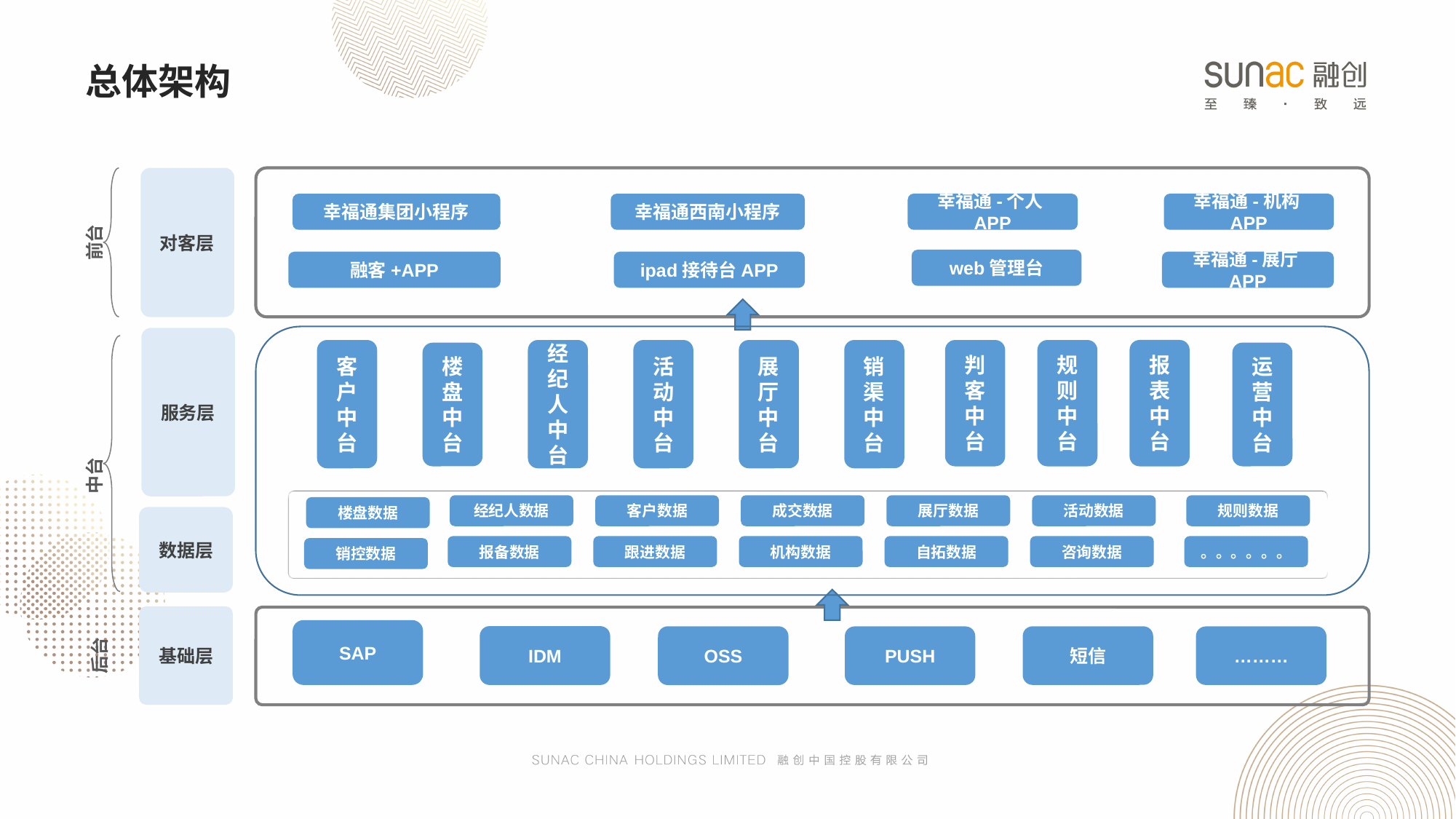

总体架构
对客层

幸福通集团小程序
幸福通西南小程序
幸福通-个人APP
幸福通-机构APP
前台
web管理台
融客+APP
ipad接待台APP
幸福通-展厅APP

服务层

客户中台
判客中台
规则中台
报表中台
经纪人中台
活动中台
展厅中台
销渠中台
运营中台
楼盘中台
中台

经纪人数据
客户数据
成交数据
展厅数据
活动数据
规则数据
楼盘数据
数据层
报备数据
跟进数据
机构数据
自拓数据
咨询数据
。。。。。。
销控数据

基础层

SAP
IDM
OSS
短信
PUSH
………
后台